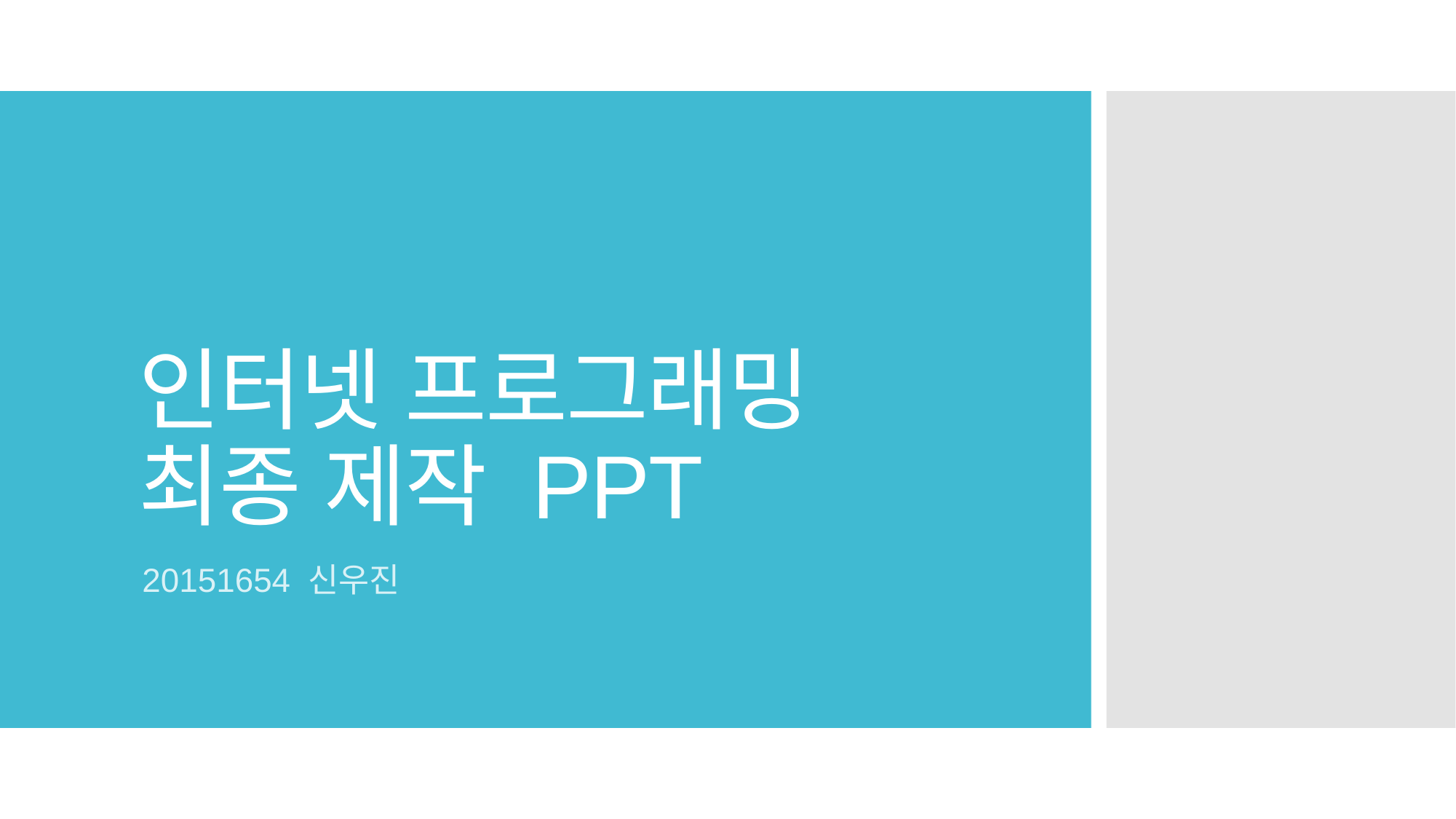

# 인터넷 프로그래밍 최종 제작 PPT
20151654 신우진